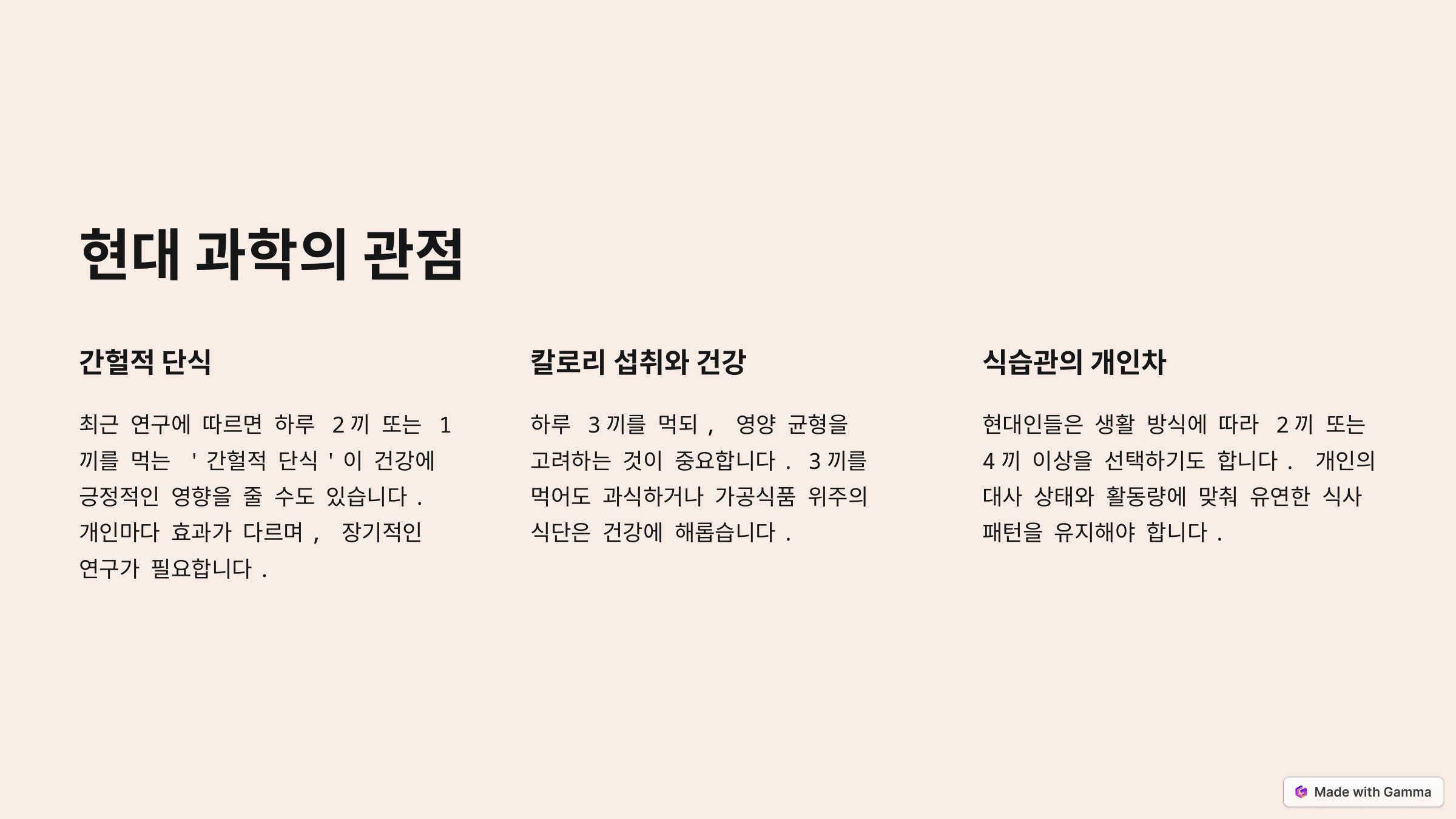

현대 과학의 관점
간헐적 단식
칼로리 섭취와 건강
식습관의 개인차
최근 연구에 따르면 하루 2끼 또는 1끼를 먹는 '간헐적 단식'이 건강에 긍정적인 영향을 줄 수도 있습니다. 개인마다 효과가 다르며, 장기적인 연구가 필요합니다.
하루 3끼를 먹되, 영양 균형을 고려하는 것이 중요합니다. 3끼를 먹어도 과식하거나 가공식품 위주의 식단은 건강에 해롭습니다.
현대인들은 생활 방식에 따라 2끼 또는 4끼 이상을 선택하기도 합니다. 개인의 대사 상태와 활동량에 맞춰 유연한 식사 패턴을 유지해야 합니다.